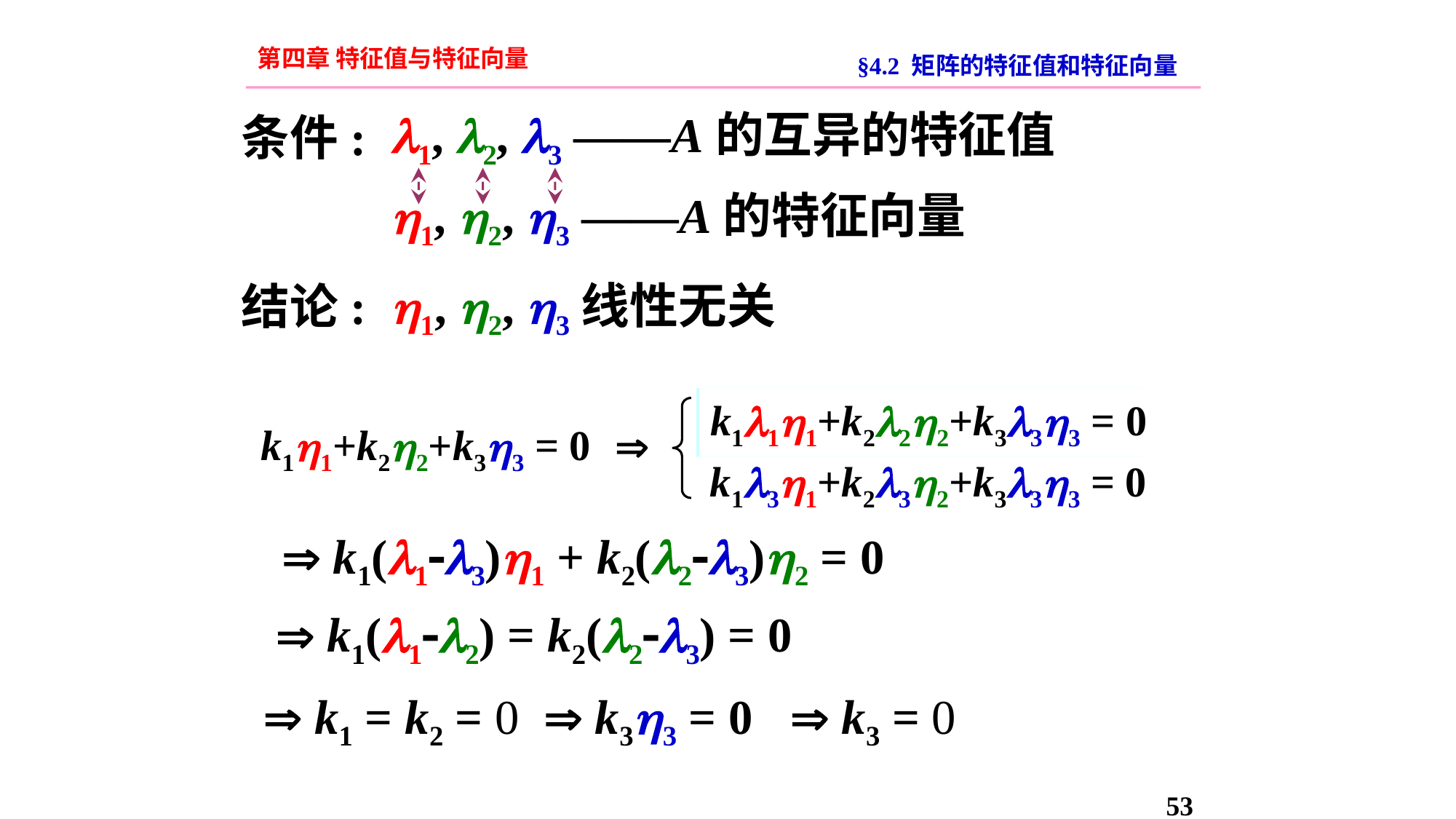

第四章 特征值与特征向量
§4.2 矩阵的特征值和特征向量

λ1, λ2, λ3 ——A的互异的特征值
条件:

η1, η2, η3 ——A的特征向量
η1, η2, η3线性无关
结论:
A(k1η1+k2η2+k3η3) = θ
k1Aη1+k2Aη2+k3Aη3 = θ
k1λ1η1+k2λ2η2+k3λ3η3 = 0

⇒
k1η1+k2η2+k3η3 = 0
k1λ3η1+k2λ3η2+k3λ3η3 = 0
⇒ k1(λ1−λ3)η1 + k2(λ2−λ3)η2 = 0
⇒ k1(λ1−λ2) = k2(λ2−λ3) = 0
⇒ k1 = k2 = 0
⇒ k3η3 = 0
⇒ k3 = 0
53